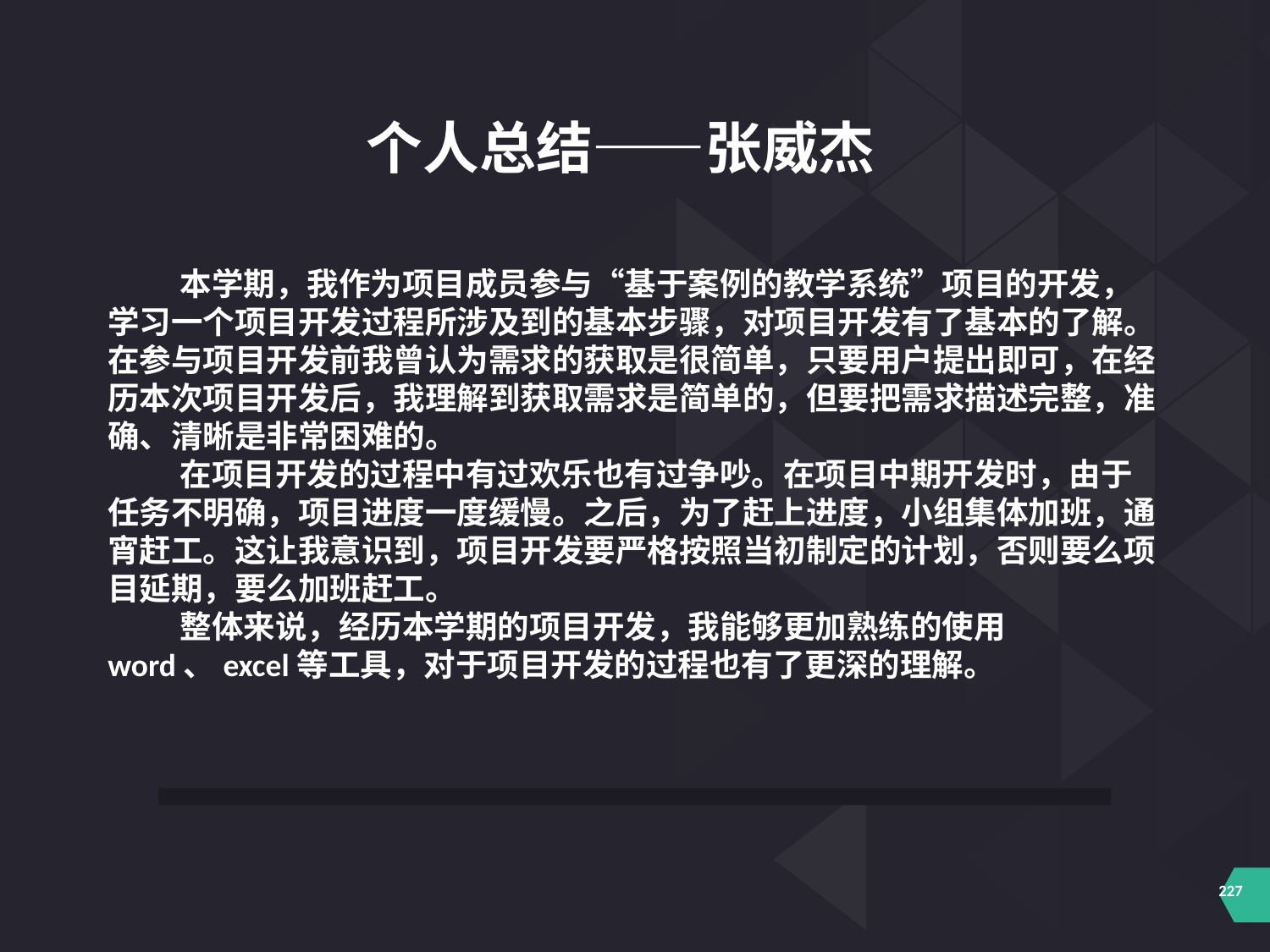

个人总结——张威杰
         本学期，我作为项目成员参与“基于案例的教学系统”项目的开发，学习一个项目开发过程所涉及到的基本步骤，对项目开发有了基本的了解。在参与项目开发前我曾认为需求的获取是很简单，只要用户提出即可，在经历本次项目开发后，我理解到获取需求是简单的，但要把需求描述完整，准确、清晰是非常困难的。
         在项目开发的过程中有过欢乐也有过争吵。在项目中期开发时，由于任务不明确，项目进度一度缓慢。之后，为了赶上进度，小组集体加班，通宵赶工。这让我意识到，项目开发要严格按照当初制定的计划，否则要么项目延期，要么加班赶工。
         整体来说，经历本学期的项目开发，我能够更加熟练的使用word、excel等工具，对于项目开发的过程也有了更深的理解。